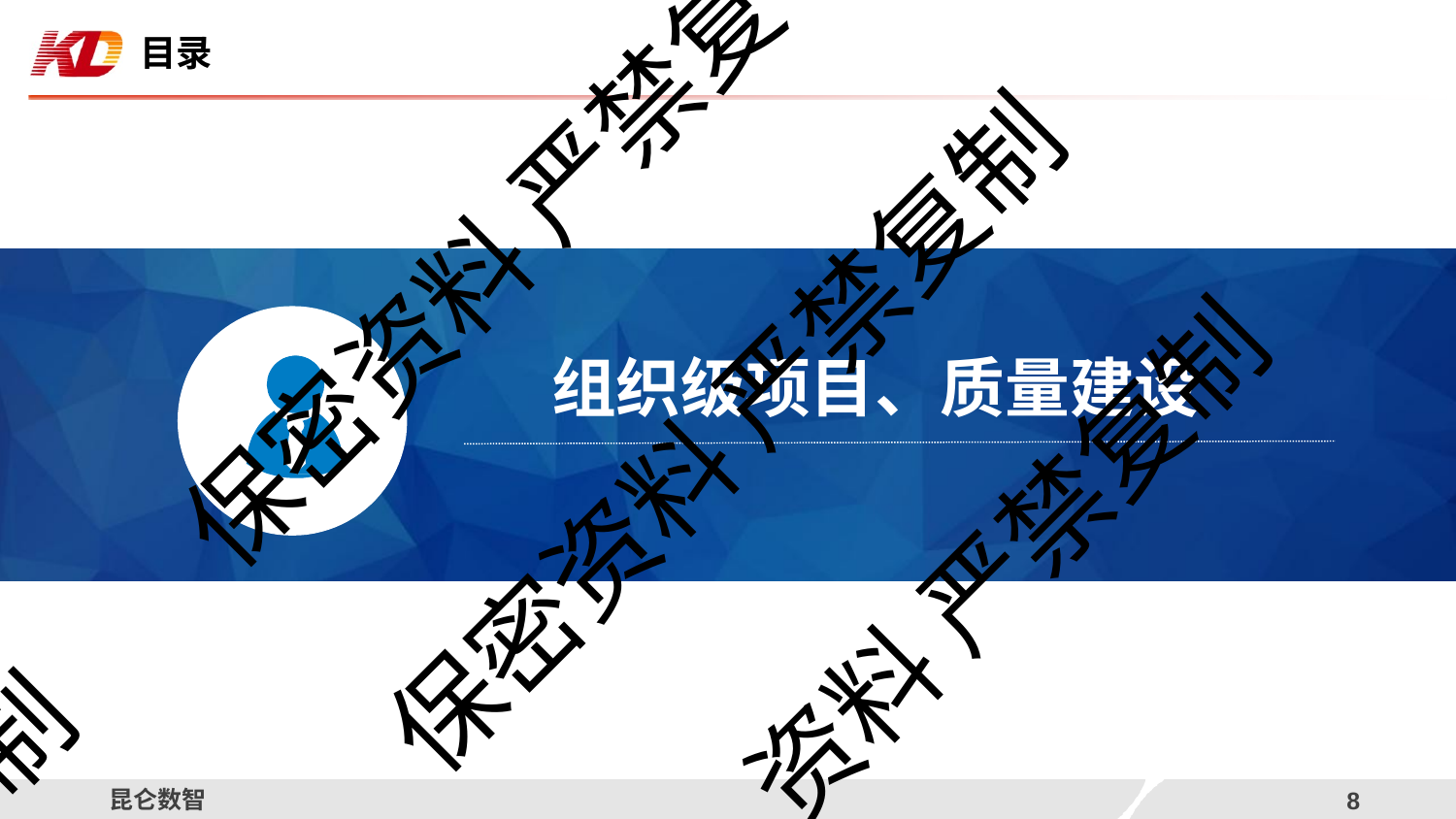

目录

保密资料 严禁复

# 组织级项目、质量建设

保密资料 严禁复制

资料 严禁复制
制
昆仑数智
8